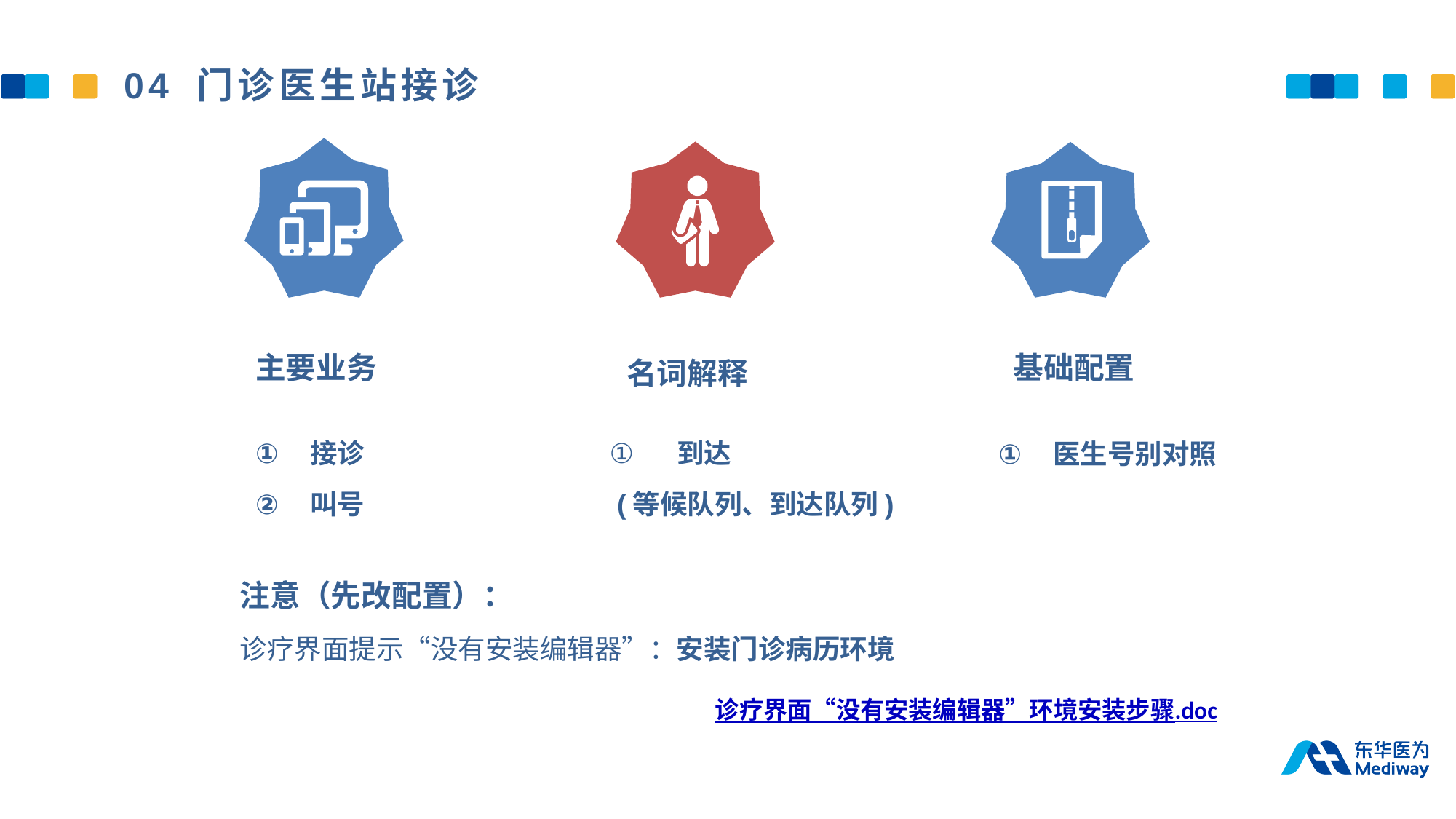

04 门诊医生站接诊

主要业务
基础配置
名词解释
 到达
 (等候队列、到达队列)
接诊
叫号
医生号别对照
注意（先改配置）：
诊疗界面提示“没有安装编辑器”：安装门诊病历环境
                                                         诊疗界面“没有安装编辑器”环境安装步骤.doc